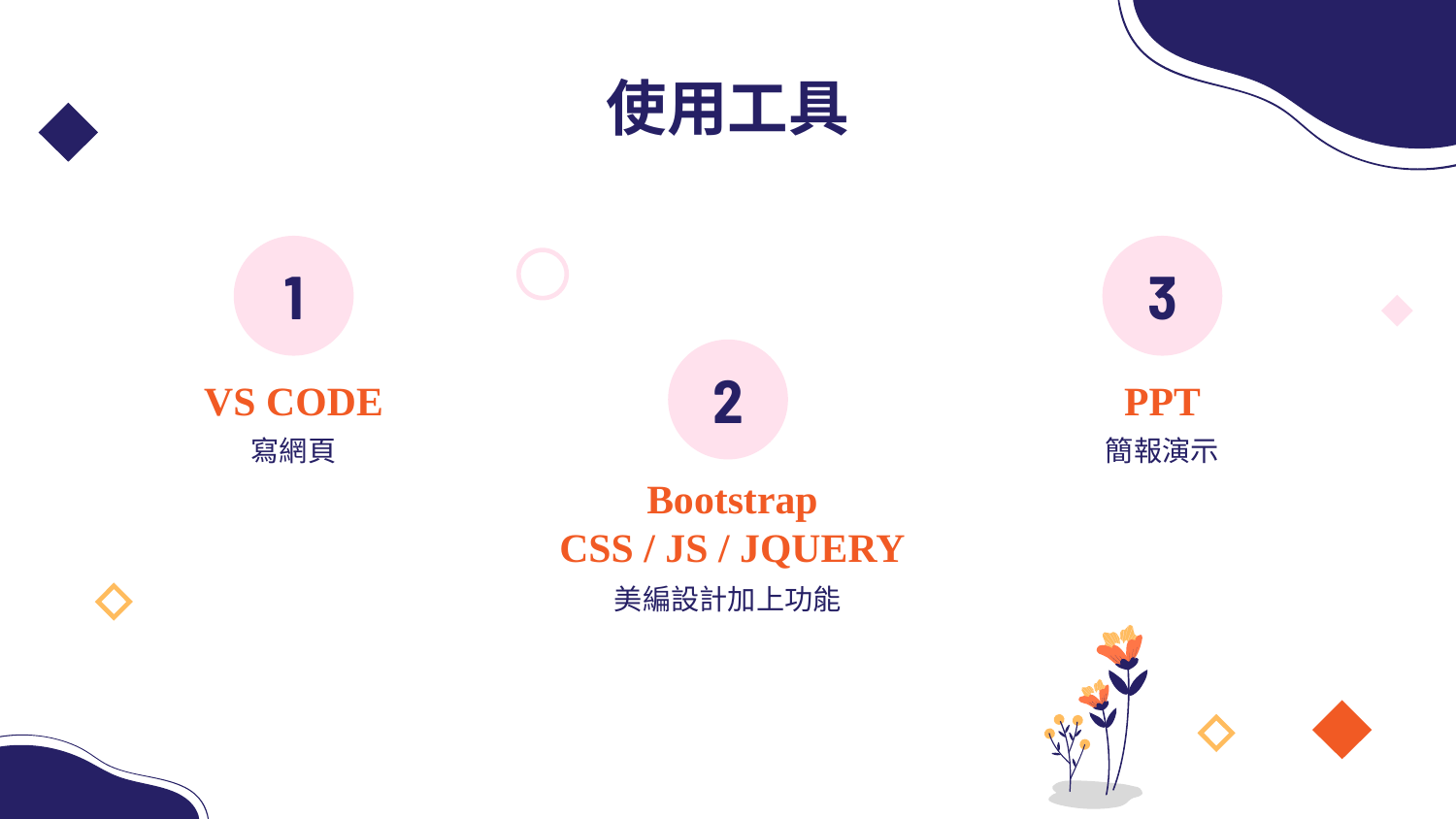

# 使用工具
1
3
2
VS CODE
PPT
寫網頁
簡報演示
Bootstrap
CSS / JS / JQUERY
美編設計加上功能